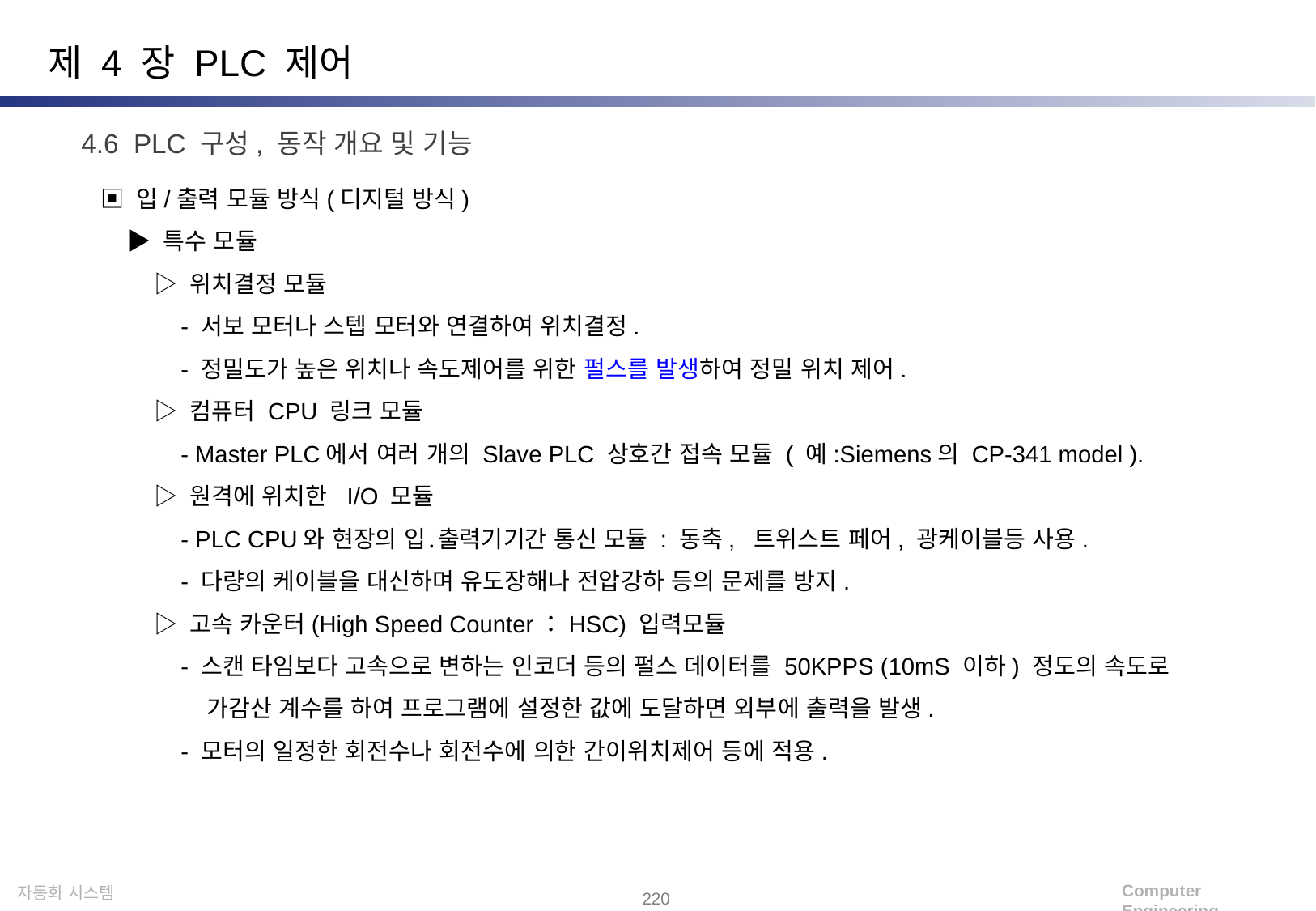

제 4 장 PLC 제어
4.6  PLC 구성, 동작 개요 및 기능
▣ 입/출력 모듈 방식(디지털 방식)
    ▶ 특수 모듈
        ▷ 위치결정 모듈
            - 서보 모터나 스텝 모터와 연결하여 위치결정.
            - 정밀도가 높은 위치나 속도제어를 위한 펄스를 발생하여 정밀 위치 제어.
        ▷ 컴퓨터 CPU 링크 모듈
            - Master PLC에서 여러 개의 Slave PLC 상호간 접속 모듈 ( 예:Siemens의 CP-341 model ).
        ▷ 원격에 위치한  I/O 모듈
            - PLC CPU와 현장의 입․출력기기간 통신 모듈 : 동축,  트위스트 페어, 광케이블등 사용.
            - 다량의 케이블을 대신하며 유도장해나 전압강하 등의 문제를 방지.
        ▷ 고속 카운터(High Speed Counter：HSC) 입력모듈
            - 스캔 타임보다 고속으로 변하는 인코더 등의 펄스 데이터를 50KPPS (10mS 이하) 정도의 속도로
               가감산 계수를 하여 프로그램에 설정한 값에 도달하면 외부에 출력을 발생.
            - 모터의 일정한 회전수나 회전수에 의한 간이위치제어 등에 적용.